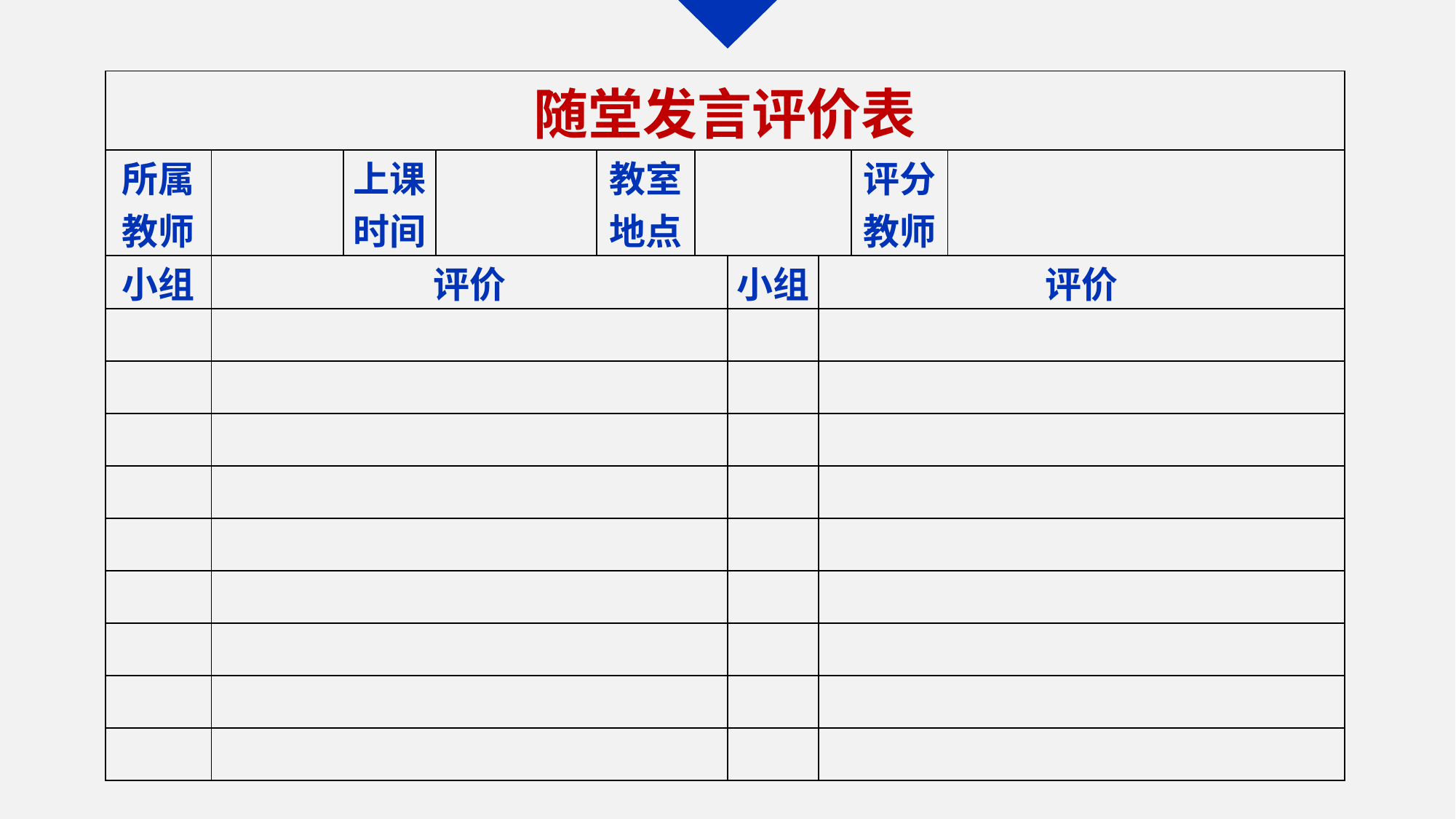

| 随堂发言评价表 |  |  |  |  |  |  |  |  |  |
| --- | --- | --- | --- | --- | --- | --- | --- | --- | --- |
| 所属教师 |  | 上课时间 |  | 教室地点 |  |  |  | 评分教师 |  |
| 小组 | 评价 |  |  |  |  | 小组 | 评价 |  |  |
|  |  |  |  |  |  |  |  |  |  |
|  |  |  |  |  |  |  |  |  |  |
|  |  |  |  |  |  |  |  |  |  |
|  |  |  |  |  |  |  |  |  |  |
|  |  |  |  |  |  |  |  |  |  |
|  |  |  |  |  |  |  |  |  |  |
|  |  |  |  |  |  |  |  |  |  |
|  |  |  |  |  |  |  |  |  |  |
|  |  |  |  |  |  |  |  |  |  |